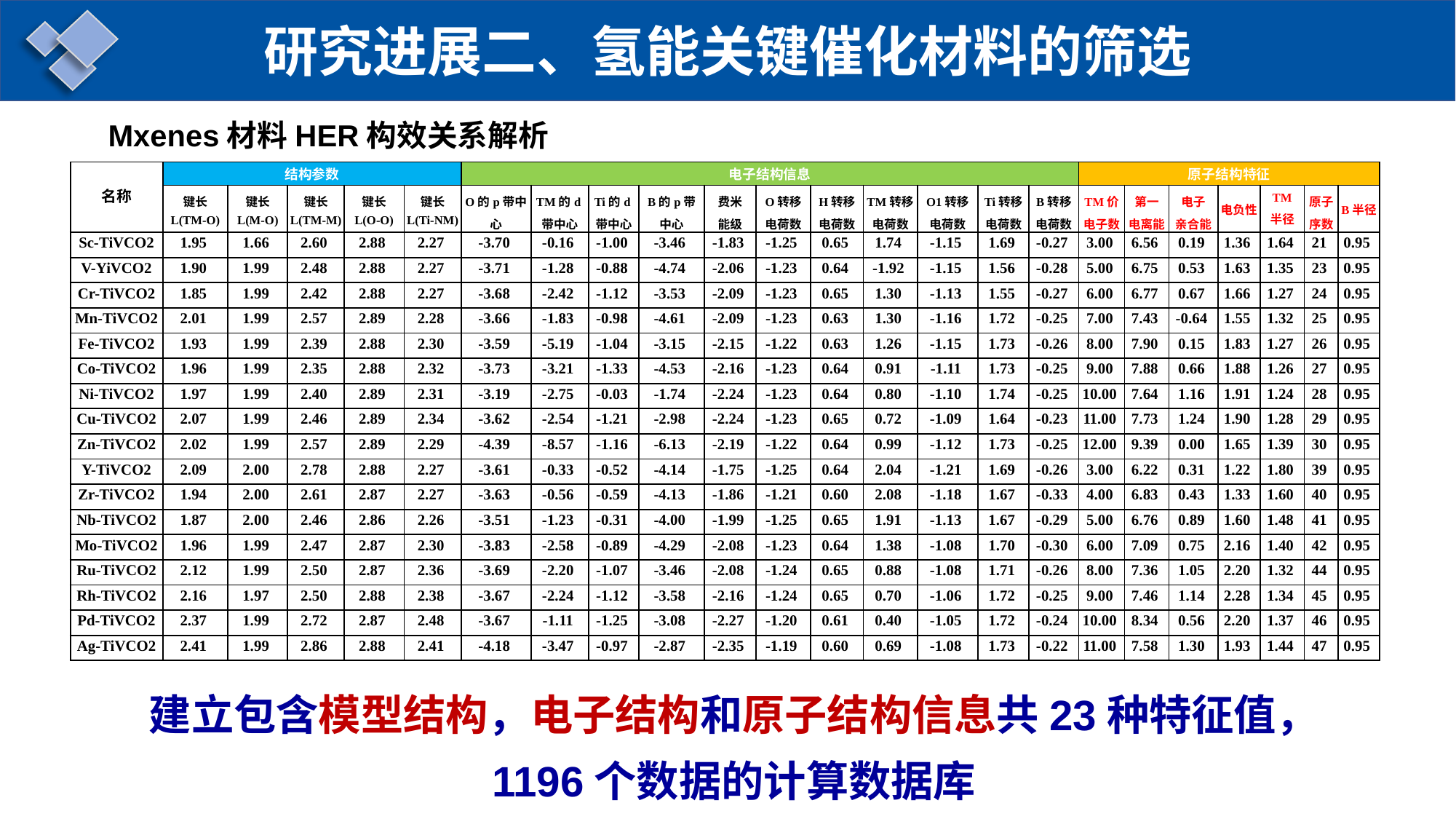

研究进展二、氢能关键催化材料的筛选
 Mxenes材料HER构效关系解析
| 名称 | 结构参数 |  |  |  |  | 电子结构信息 |  |  |  |  |  |  |  |  |  |  | 原子结构特征 |  |  |  |  |  |  |
| --- | --- | --- | --- | --- | --- | --- | --- | --- | --- | --- | --- | --- | --- | --- | --- | --- | --- | --- | --- | --- | --- | --- | --- |
|  | 键长 L(TM-O) | 键长 L(M-O) | 键长 L(TM-M) | 键长 L(O-O) | 键长 L(Ti-NM) | O的p带中心 | TM的d带中心 | Ti的d带中心 | B的p带 中心 | 费米 能级 | O转移 电荷数 | H转移 电荷数 | TM转移电荷数 | O1转移 电荷数 | Ti转移电荷数 | B转移 电荷数 | TM价电子数 | 第一 电离能 | 电子 亲合能 | 电负性 | TM 半径 | 原子 序数 | B半径 |
| Sc-TiVCO2 | 1.95 | 1.66 | 2.60 | 2.88 | 2.27 | -3.70 | -0.16 | -1.00 | -3.46 | -1.83 | -1.25 | 0.65 | 1.74 | -1.15 | 1.69 | -0.27 | 3.00 | 6.56 | 0.19 | 1.36 | 1.64 | 21 | 0.95 |
| V-YiVCO2 | 1.90 | 1.99 | 2.48 | 2.88 | 2.27 | -3.71 | -1.28 | -0.88 | -4.74 | -2.06 | -1.23 | 0.64 | -1.92 | -1.15 | 1.56 | -0.28 | 5.00 | 6.75 | 0.53 | 1.63 | 1.35 | 23 | 0.95 |
| Cr-TiVCO2 | 1.85 | 1.99 | 2.42 | 2.88 | 2.27 | -3.68 | -2.42 | -1.12 | -3.53 | -2.09 | -1.23 | 0.65 | 1.30 | -1.13 | 1.55 | -0.27 | 6.00 | 6.77 | 0.67 | 1.66 | 1.27 | 24 | 0.95 |
| Mn-TiVCO2 | 2.01 | 1.99 | 2.57 | 2.89 | 2.28 | -3.66 | -1.83 | -0.98 | -4.61 | -2.09 | -1.23 | 0.63 | 1.30 | -1.16 | 1.72 | -0.25 | 7.00 | 7.43 | -0.64 | 1.55 | 1.32 | 25 | 0.95 |
| Fe-TiVCO2 | 1.93 | 1.99 | 2.39 | 2.88 | 2.30 | -3.59 | -5.19 | -1.04 | -3.15 | -2.15 | -1.22 | 0.63 | 1.26 | -1.15 | 1.73 | -0.26 | 8.00 | 7.90 | 0.15 | 1.83 | 1.27 | 26 | 0.95 |
| Co-TiVCO2 | 1.96 | 1.99 | 2.35 | 2.88 | 2.32 | -3.73 | -3.21 | -1.33 | -4.53 | -2.16 | -1.23 | 0.64 | 0.91 | -1.11 | 1.73 | -0.25 | 9.00 | 7.88 | 0.66 | 1.88 | 1.26 | 27 | 0.95 |
| Ni-TiVCO2 | 1.97 | 1.99 | 2.40 | 2.89 | 2.31 | -3.19 | -2.75 | -0.03 | -1.74 | -2.24 | -1.23 | 0.64 | 0.80 | -1.10 | 1.74 | -0.25 | 10.00 | 7.64 | 1.16 | 1.91 | 1.24 | 28 | 0.95 |
| Cu-TiVCO2 | 2.07 | 1.99 | 2.46 | 2.89 | 2.34 | -3.62 | -2.54 | -1.21 | -2.98 | -2.24 | -1.23 | 0.65 | 0.72 | -1.09 | 1.64 | -0.23 | 11.00 | 7.73 | 1.24 | 1.90 | 1.28 | 29 | 0.95 |
| Zn-TiVCO2 | 2.02 | 1.99 | 2.57 | 2.89 | 2.29 | -4.39 | -8.57 | -1.16 | -6.13 | -2.19 | -1.22 | 0.64 | 0.99 | -1.12 | 1.73 | -0.25 | 12.00 | 9.39 | 0.00 | 1.65 | 1.39 | 30 | 0.95 |
| Y-TiVCO2 | 2.09 | 2.00 | 2.78 | 2.88 | 2.27 | -3.61 | -0.33 | -0.52 | -4.14 | -1.75 | -1.25 | 0.64 | 2.04 | -1.21 | 1.69 | -0.26 | 3.00 | 6.22 | 0.31 | 1.22 | 1.80 | 39 | 0.95 |
| Zr-TiVCO2 | 1.94 | 2.00 | 2.61 | 2.87 | 2.27 | -3.63 | -0.56 | -0.59 | -4.13 | -1.86 | -1.21 | 0.60 | 2.08 | -1.18 | 1.67 | -0.33 | 4.00 | 6.83 | 0.43 | 1.33 | 1.60 | 40 | 0.95 |
| Nb-TiVCO2 | 1.87 | 2.00 | 2.46 | 2.86 | 2.26 | -3.51 | -1.23 | -0.31 | -4.00 | -1.99 | -1.25 | 0.65 | 1.91 | -1.13 | 1.67 | -0.29 | 5.00 | 6.76 | 0.89 | 1.60 | 1.48 | 41 | 0.95 |
| Mo-TiVCO2 | 1.96 | 1.99 | 2.47 | 2.87 | 2.30 | -3.83 | -2.58 | -0.89 | -4.29 | -2.08 | -1.23 | 0.64 | 1.38 | -1.08 | 1.70 | -0.30 | 6.00 | 7.09 | 0.75 | 2.16 | 1.40 | 42 | 0.95 |
| Ru-TiVCO2 | 2.12 | 1.99 | 2.50 | 2.87 | 2.36 | -3.69 | -2.20 | -1.07 | -3.46 | -2.08 | -1.24 | 0.65 | 0.88 | -1.08 | 1.71 | -0.26 | 8.00 | 7.36 | 1.05 | 2.20 | 1.32 | 44 | 0.95 |
| Rh-TiVCO2 | 2.16 | 1.97 | 2.50 | 2.88 | 2.38 | -3.67 | -2.24 | -1.12 | -3.58 | -2.16 | -1.24 | 0.65 | 0.70 | -1.06 | 1.72 | -0.25 | 9.00 | 7.46 | 1.14 | 2.28 | 1.34 | 45 | 0.95 |
| Pd-TiVCO2 | 2.37 | 1.99 | 2.72 | 2.87 | 2.48 | -3.67 | -1.11 | -1.25 | -3.08 | -2.27 | -1.20 | 0.61 | 0.40 | -1.05 | 1.72 | -0.24 | 10.00 | 8.34 | 0.56 | 2.20 | 1.37 | 46 | 0.95 |
| Ag-TiVCO2 | 2.41 | 1.99 | 2.86 | 2.88 | 2.41 | -4.18 | -3.47 | -0.97 | -2.87 | -2.35 | -1.19 | 0.60 | 0.69 | -1.08 | 1.73 | -0.22 | 11.00 | 7.58 | 1.30 | 1.93 | 1.44 | 47 | 0.95 |
建立包含模型结构，电子结构和原子结构信息共23种特征值，
1196个数据的计算数据库
16